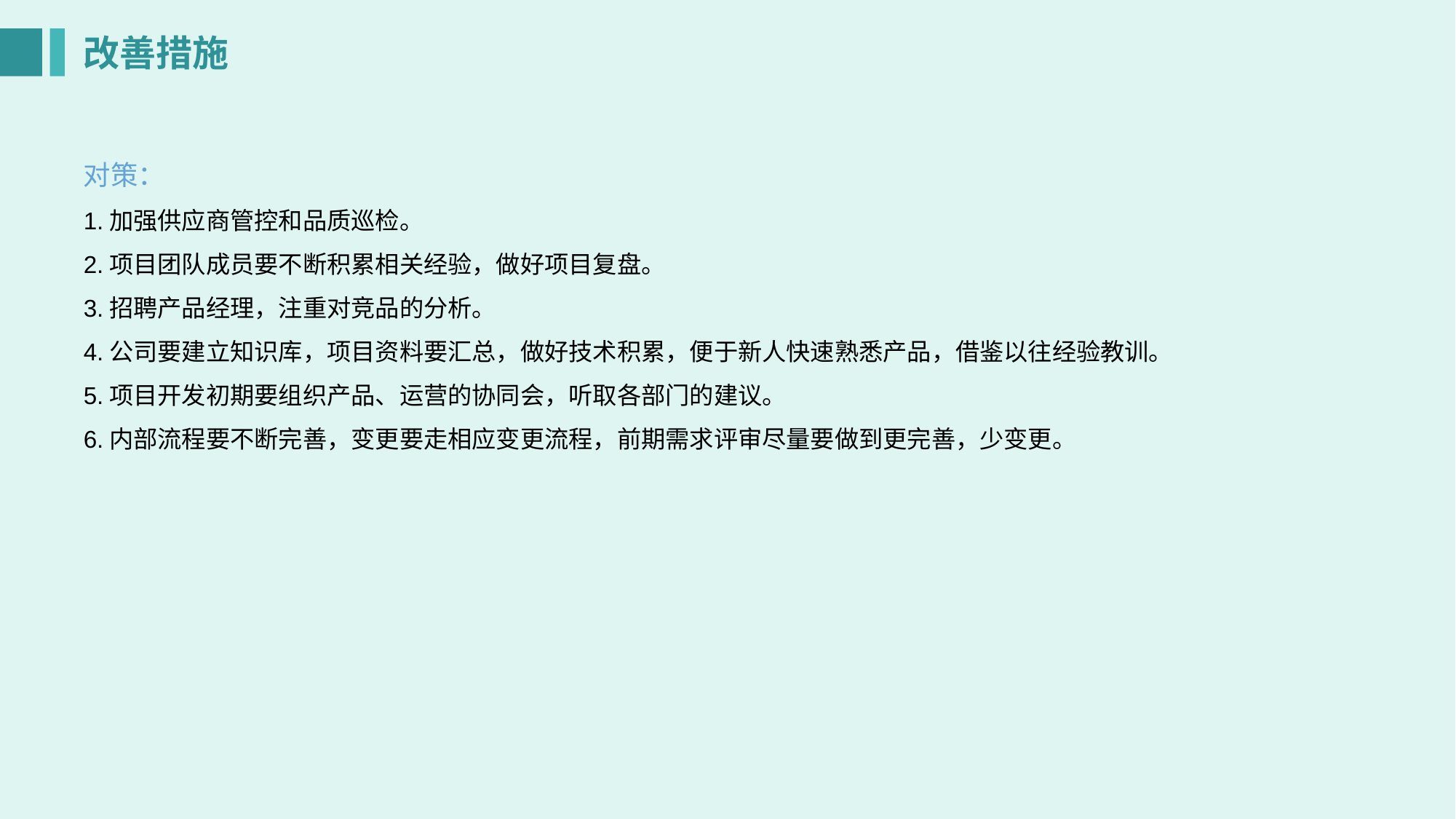

改善措施

对策：
1.加强供应商管控和品质巡检。
2.项目团队成员要不断积累相关经验，做好项目复盘。
3.招聘产品经理，注重对竞品的分析。
4.公司要建立知识库，项目资料要汇总，做好技术积累，便于新人快速熟悉产品，借鉴以往经验教训。
5.项目开发初期要组织产品、运营的协同会，听取各部门的建议。
6.内部流程要不断完善，变更要走相应变更流程，前期需求评审尽量要做到更完善，少变更。